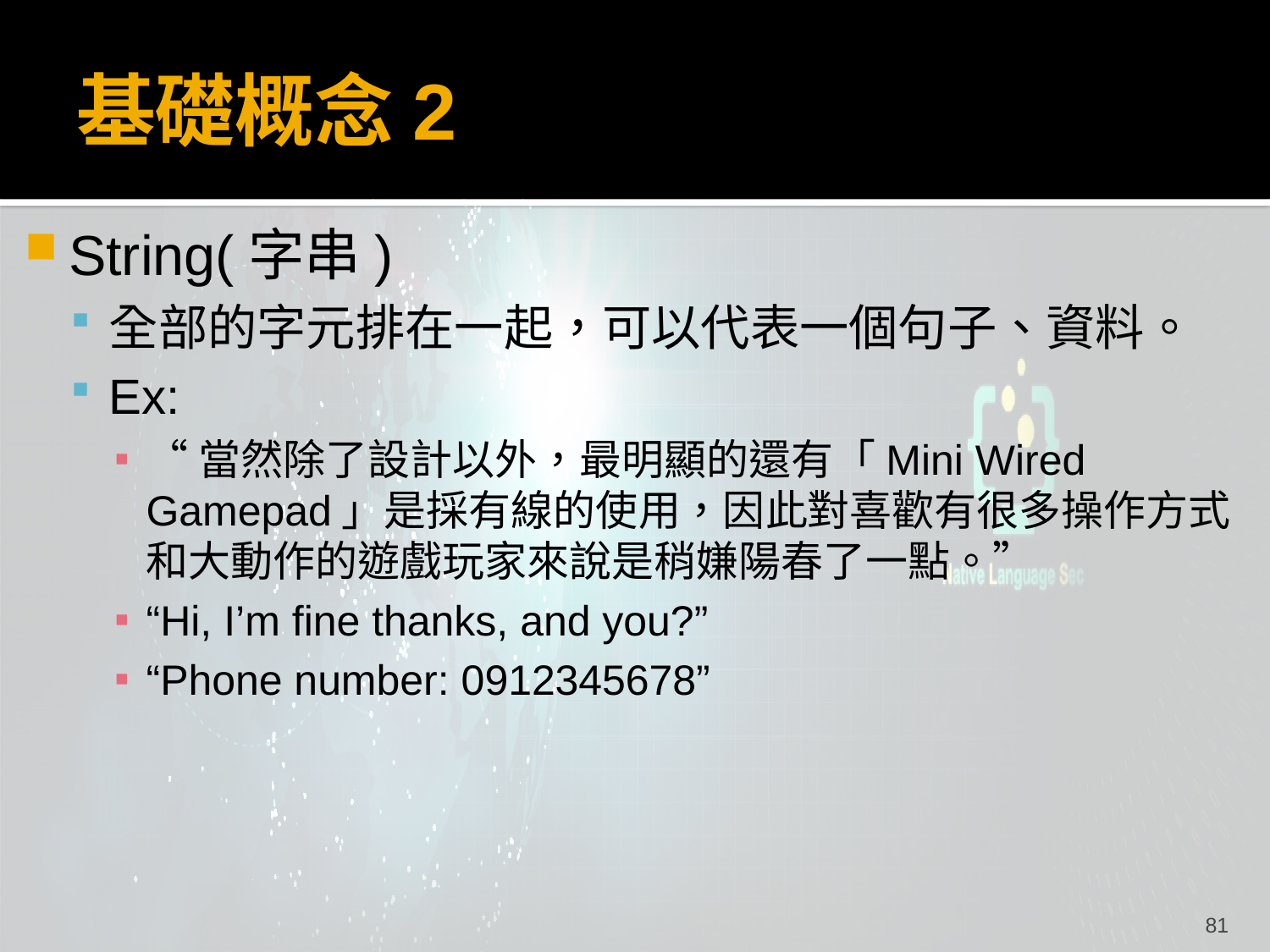

# 基礎概念2
String(字串)
全部的字元排在一起，可以代表一個句子、資料。
Ex:
“當然除了設計以外，最明顯的還有「Mini Wired Gamepad」是採有線的使用，因此對喜歡有很多操作方式和大動作的遊戲玩家來說是稍嫌陽春了一點。”
“Hi, I’m fine thanks, and you?”
“Phone number: 0912345678”

81